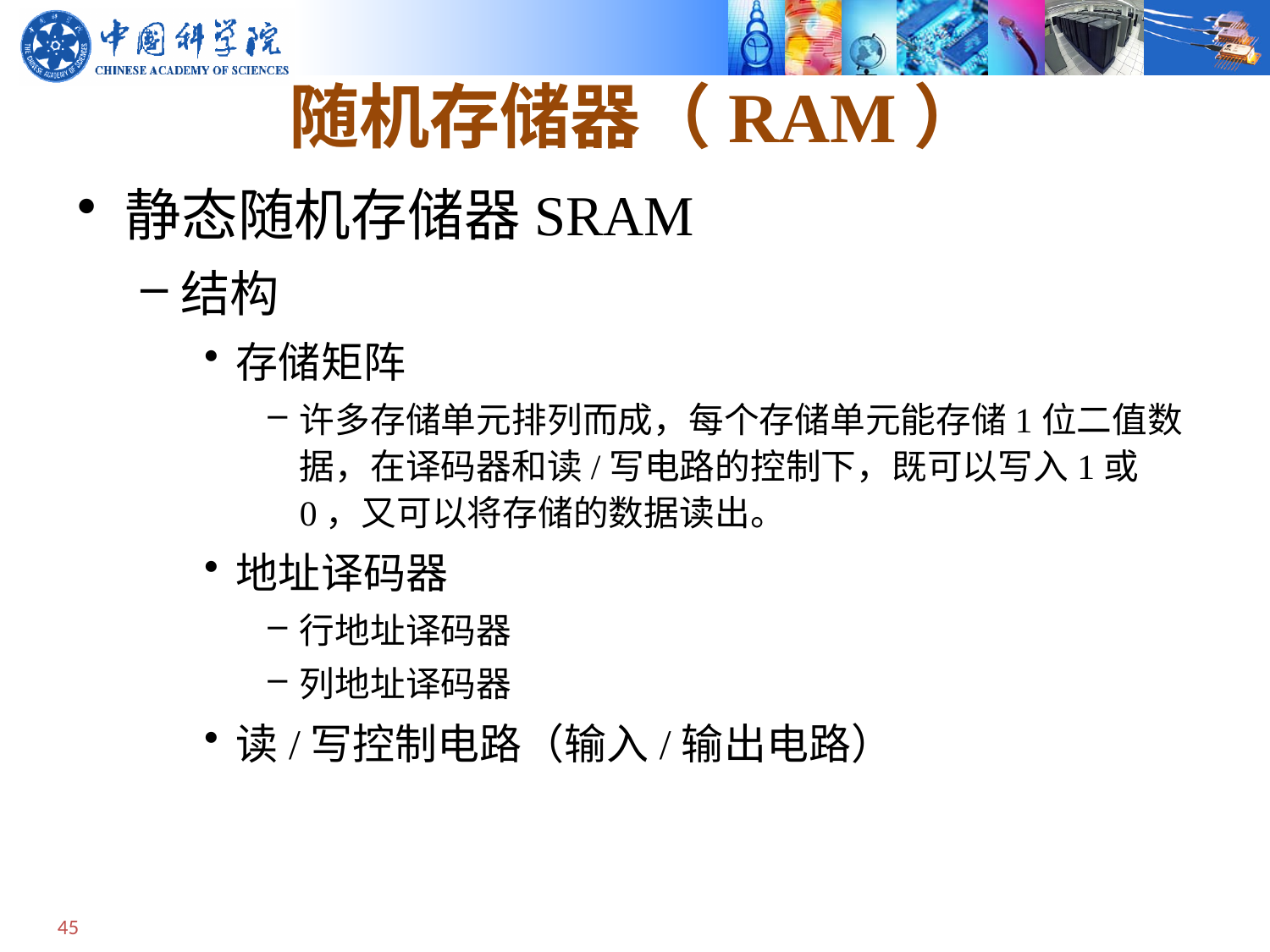

# 随机存储器（RAM）
静态随机存储器SRAM
结构
存储矩阵
许多存储单元排列而成，每个存储单元能存储1位二值数据，在译码器和读/写电路的控制下，既可以写入1或0，又可以将存储的数据读出。
地址译码器
行地址译码器
列地址译码器
读/写控制电路（输入/输出电路）